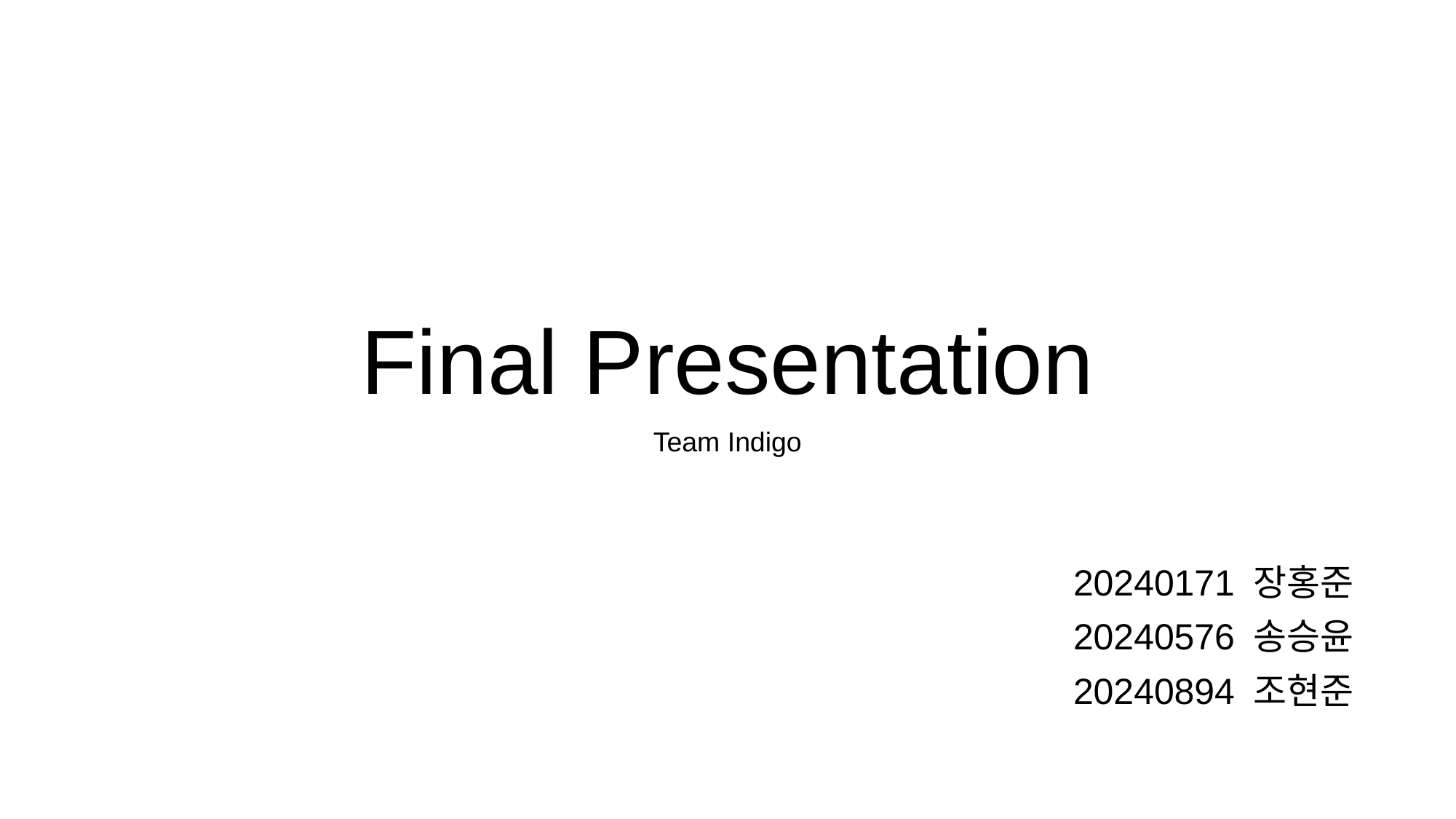

# Final Presentation
Team Indigo
20240171 장홍준
20240576 송승윤
20240894 조현준